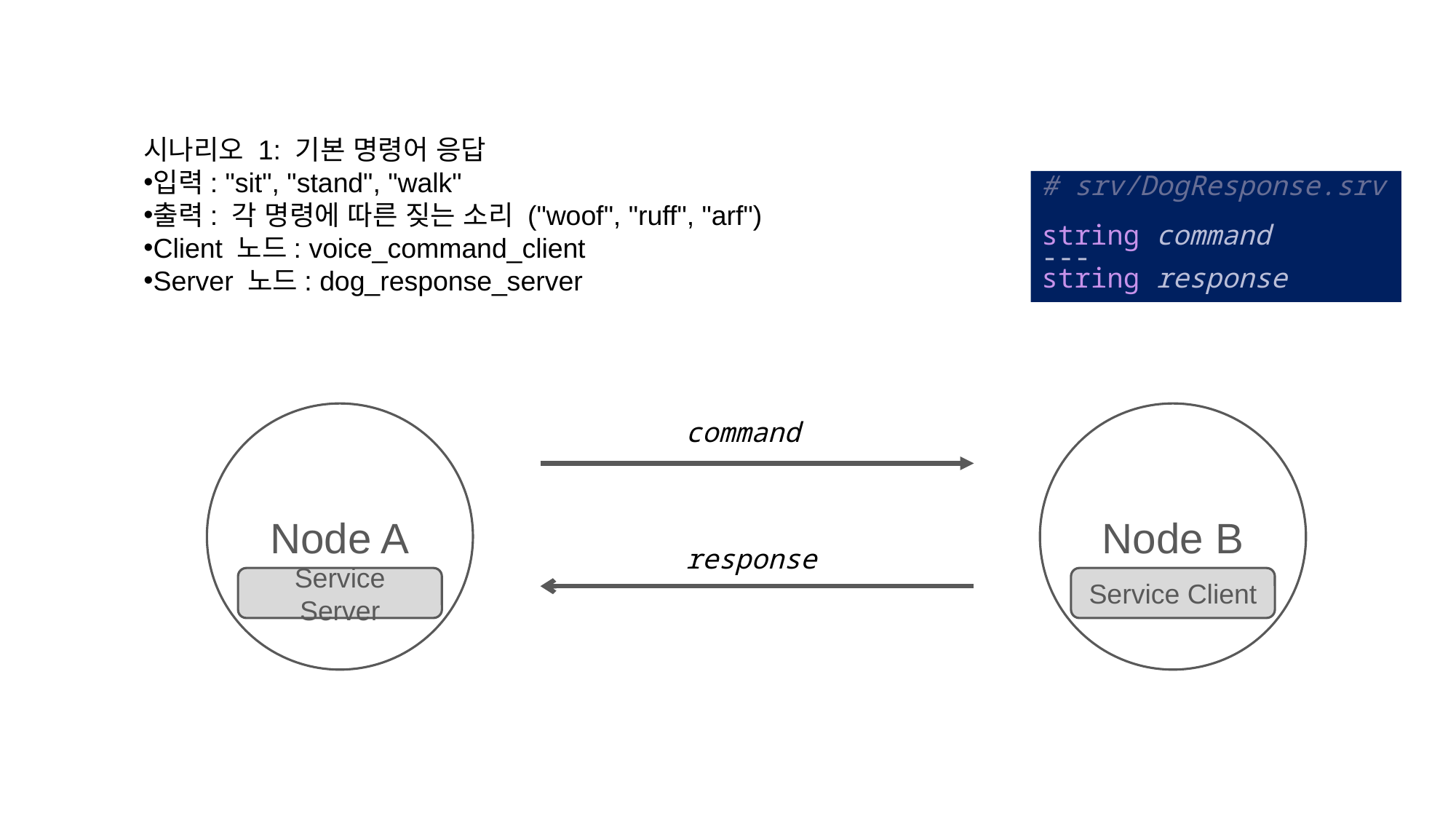

시나리오 1: 기본 명령어 응답
입력: "sit", "stand", "walk"
출력: 각 명령에 따른 짖는 소리 ("woof", "ruff", "arf")
Client 노드: voice_command_client
Server 노드: dog_response_server
# srv/DogResponse.srv
string command
---
string response
Node A
Service Server
Node B
Service Client
command
response